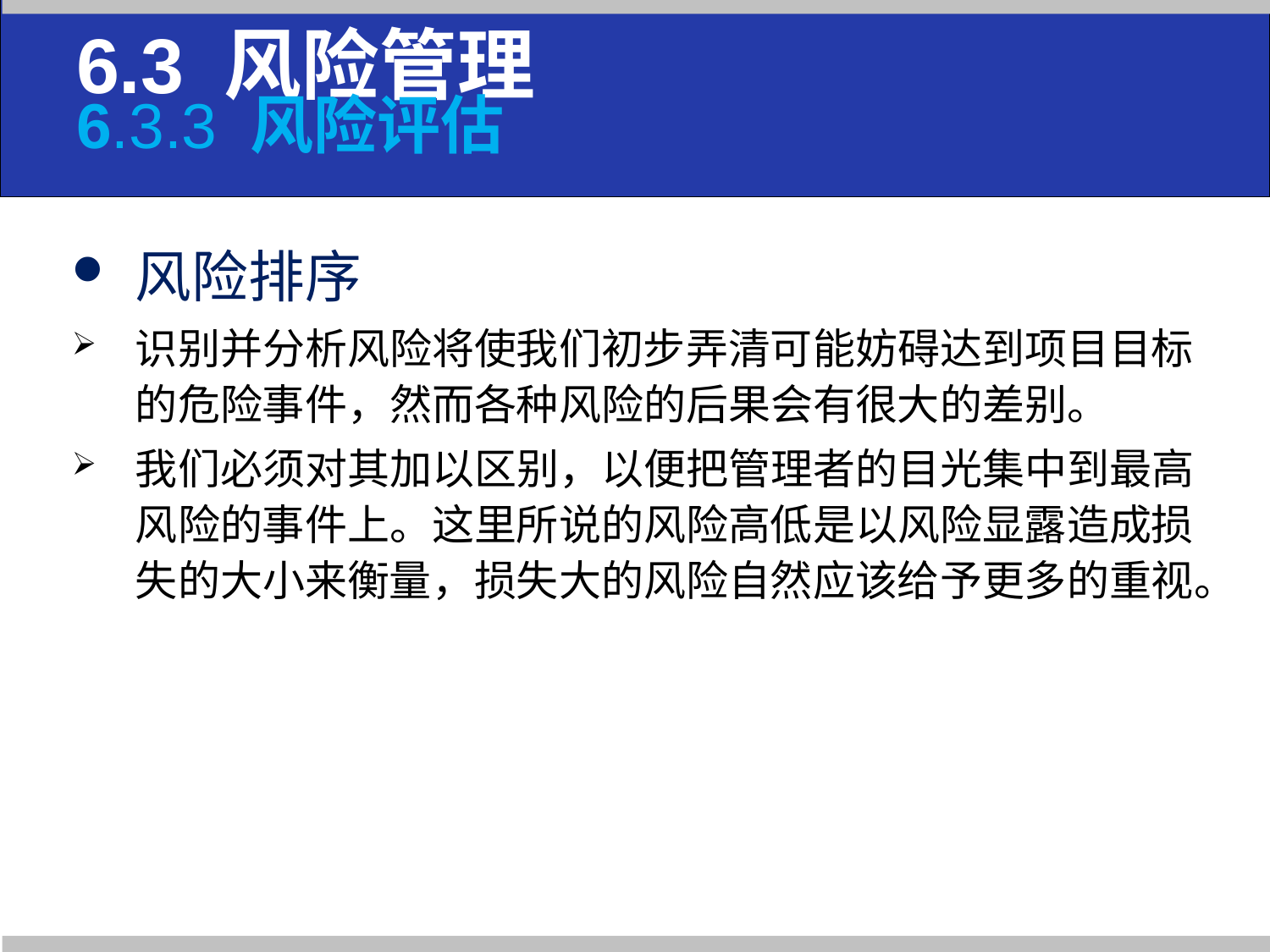

6.3 风险管理
6.3.3 风险评估
风险排序
识别并分析风险将使我们初步弄清可能妨碍达到项目目标的危险事件，然而各种风险的后果会有很大的差别。
我们必须对其加以区别，以便把管理者的目光集中到最高风险的事件上。这里所说的风险高低是以风险显露造成损失的大小来衡量，损失大的风险自然应该给予更多的重视。
771